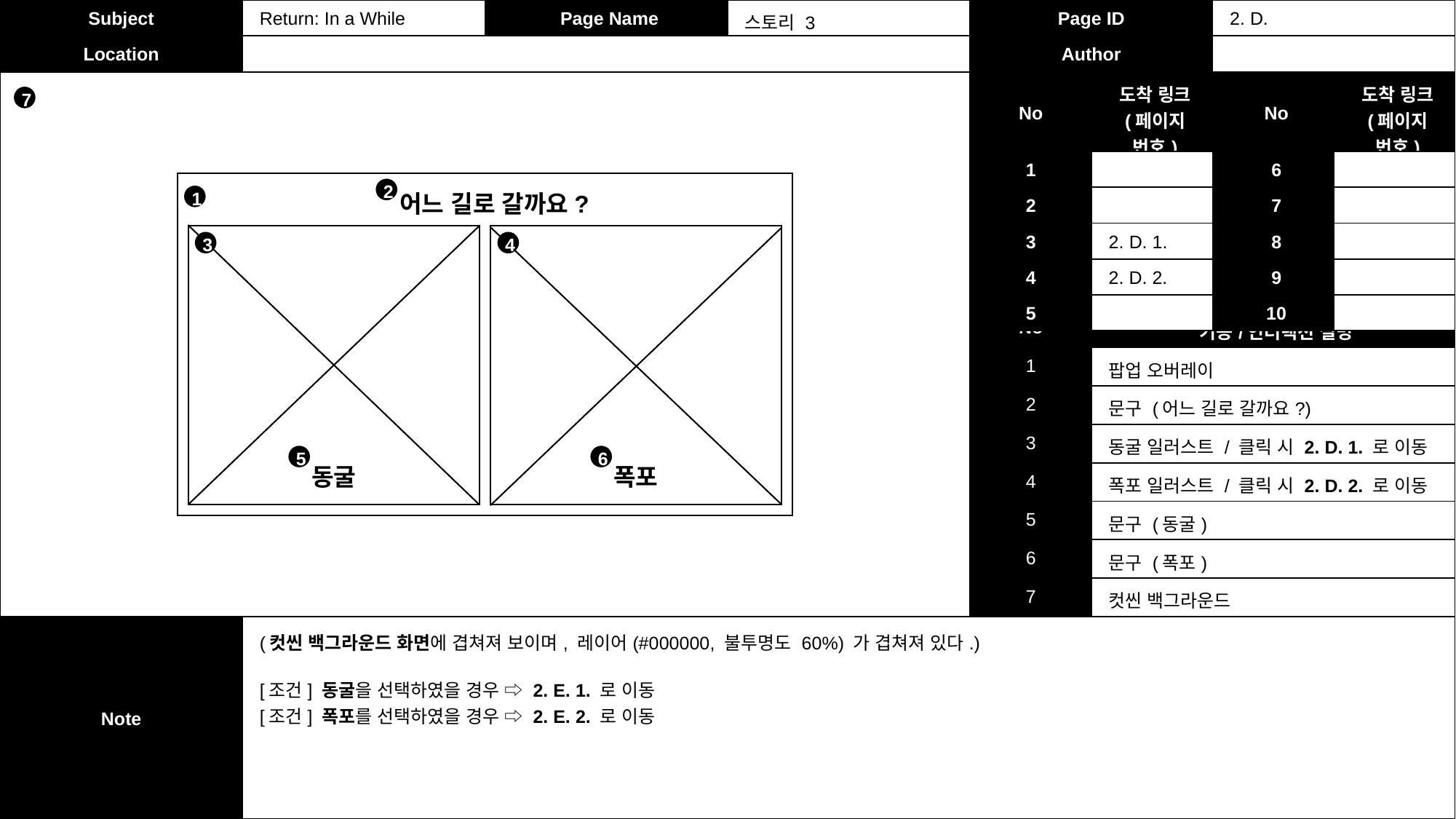

| Subject | Return: In a While | Page Name | 스토리 3 | Page ID | 2. D. |
| --- | --- | --- | --- | --- | --- |
| Location |  |  |  | Author |  |

| No | 도착 링크 (페이지 번호) | No | 도착 링크 (페이지 번호) |
| --- | --- | --- | --- |
| 1 |  | 6 |  |
| 2 |  | 7 |  |
| 3 | 2. D. 1. | 8 |  |
| 4 | 2. D. 2. | 9 |  |
| 5 |  | 10 |  |
7

2
어느 길로 갈까요?
1

3
4
| No | 기능/인터랙션 설명 |
| --- | --- |
| 1 | 팝업 오버레이 |
| 2 | 문구 (어느 길로 갈까요?) |
| 3 | 동굴 일러스트 / 클릭 시 2. D. 1. 로 이동 |
| 4 | 폭포 일러스트 / 클릭 시 2. D. 2. 로 이동 |
| 5 | 문구 (동굴) |
| 6 | 문구 (폭포) |
| 7 | 컷씬 백그라운드 |
5
6
동굴
폭포
| Note | (컷씬 백그라운드 화면에 겹쳐져 보이며, 레이어(#000000, 불투명도 60%) 가 겹쳐져 있다.) [조건] 동굴을 선택하였을 경우 ⇨ 2. E. 1. 로 이동 [조건] 폭포를 선택하였을 경우 ⇨ 2. E. 2. 로 이동 |
| --- | --- |